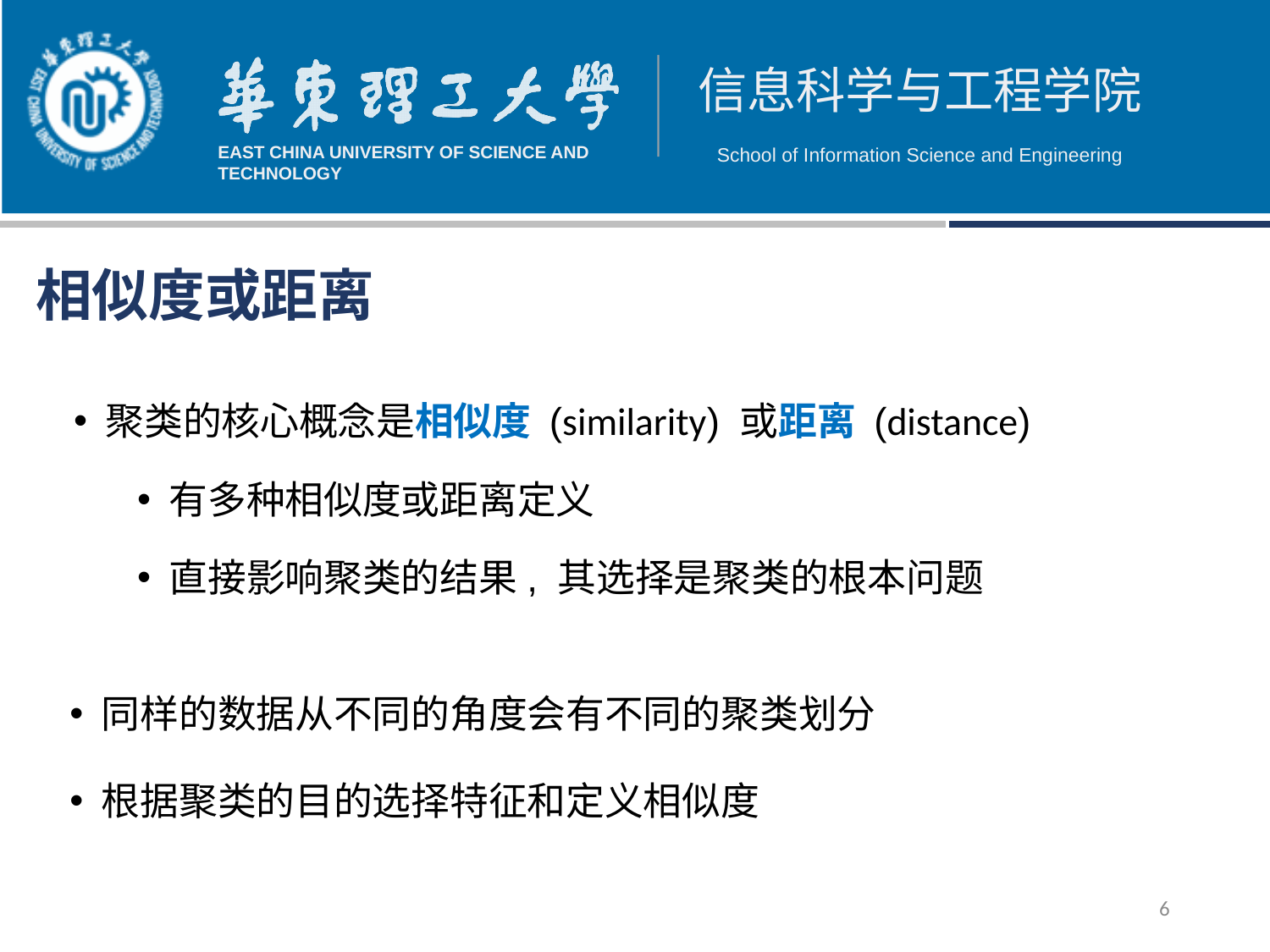

相似度或距离
聚类的核心概念是相似度 (similarity) 或距离 (distance)
有多种相似度或距离定义
直接影响聚类的结果, 其选择是聚类的根本问题

同样的数据从不同的角度会有不同的聚类划分
根据聚类的目的选择特征和定义相似度
6